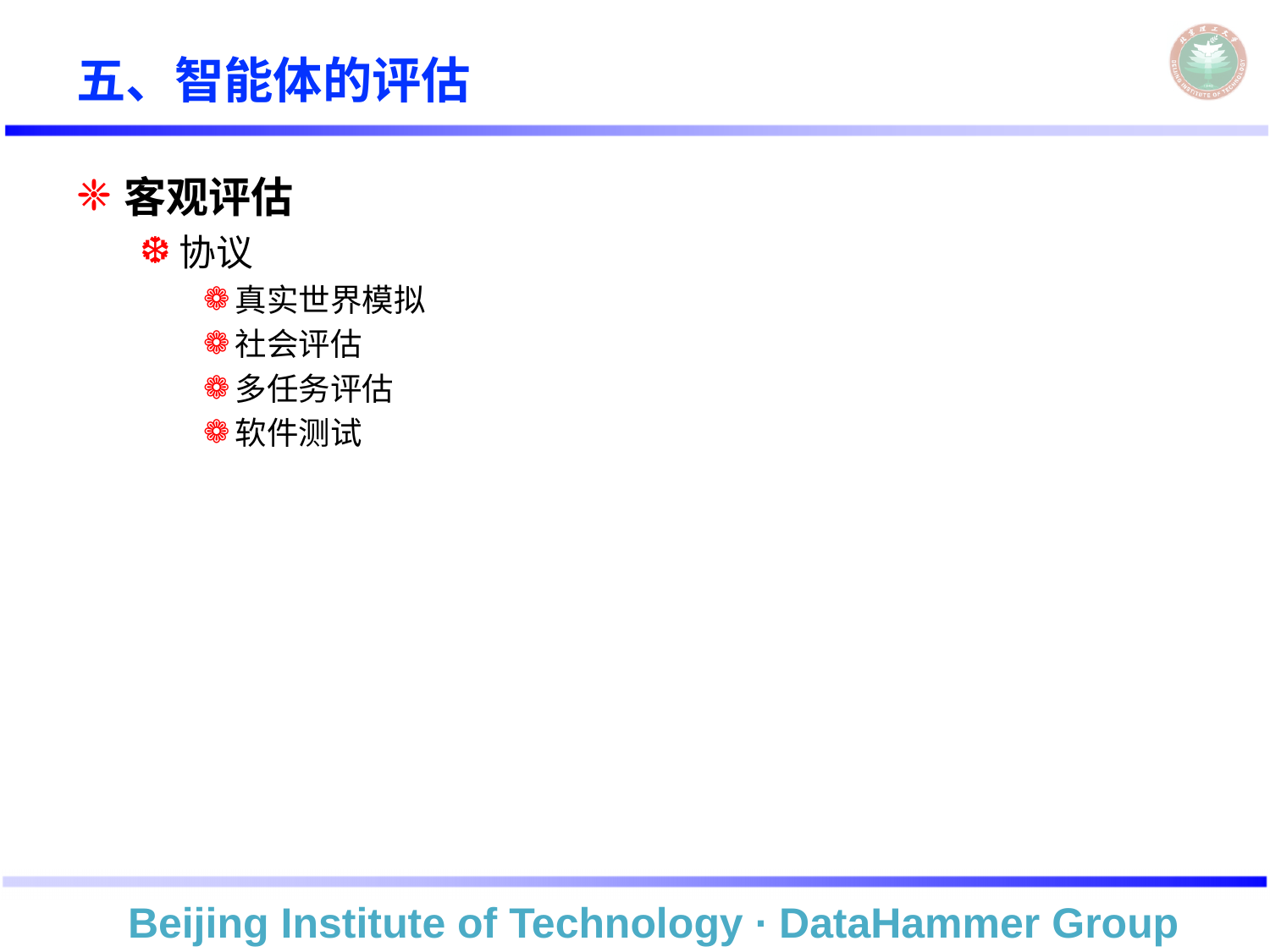

# 五、智能体的评估
客观评估
协议
真实世界模拟
社会评估
多任务评估
软件测试